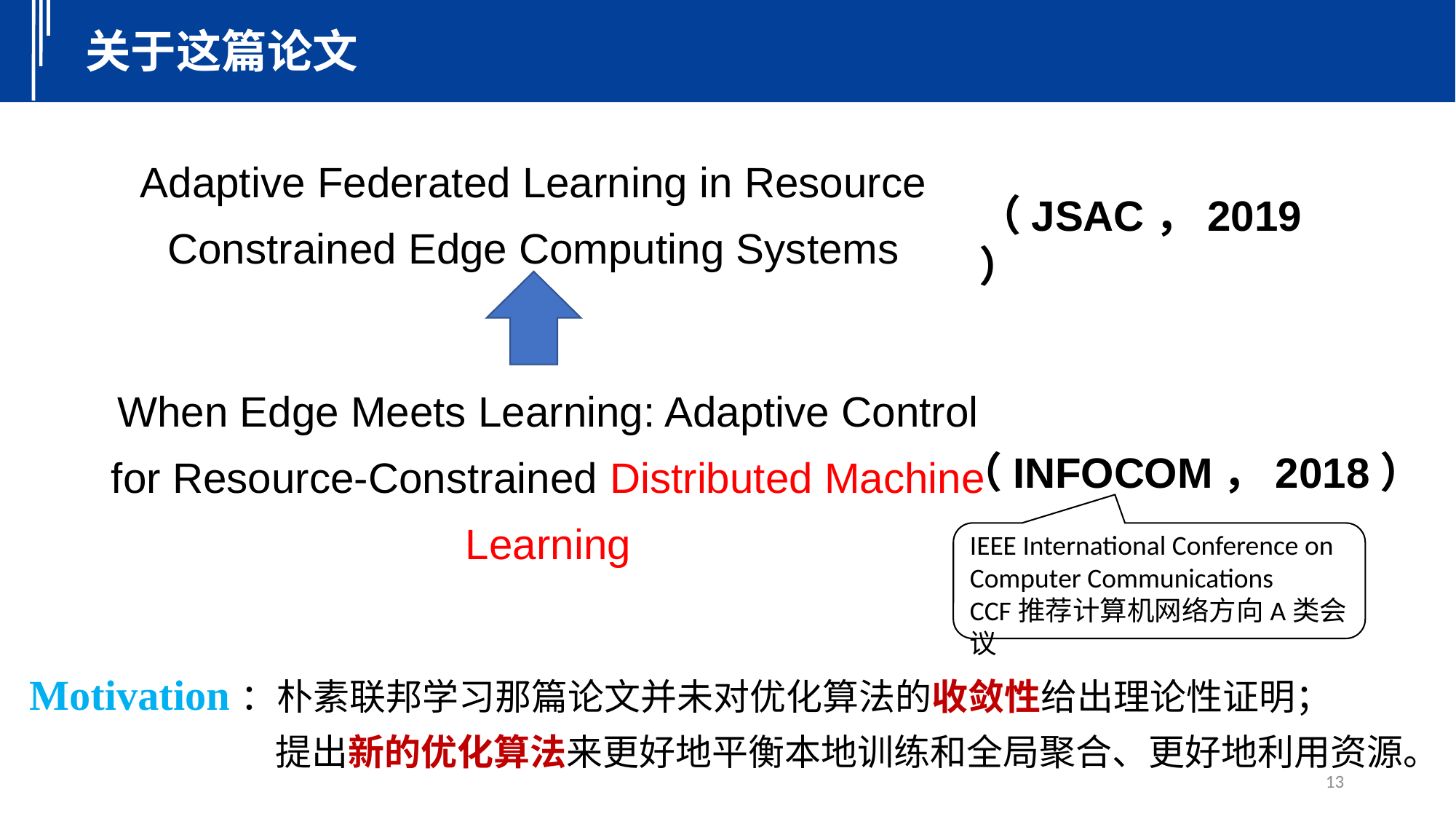

关于这篇论文
Adaptive Federated Learning in Resource Constrained Edge Computing Systems
（JSAC，2019）

When Edge Meets Learning: Adaptive Control for Resource-Constrained Distributed Machine Learning
（INFOCOM，2018）

IEEE International Conference on Computer Communications
CCF推荐计算机网络方向A类会议

Motivation：朴素联邦学习那篇论文并未对优化算法的收敛性给出理论性证明；
                             提出新的优化算法来更好地平衡本地训练和全局聚合、更好地利用资源。
13